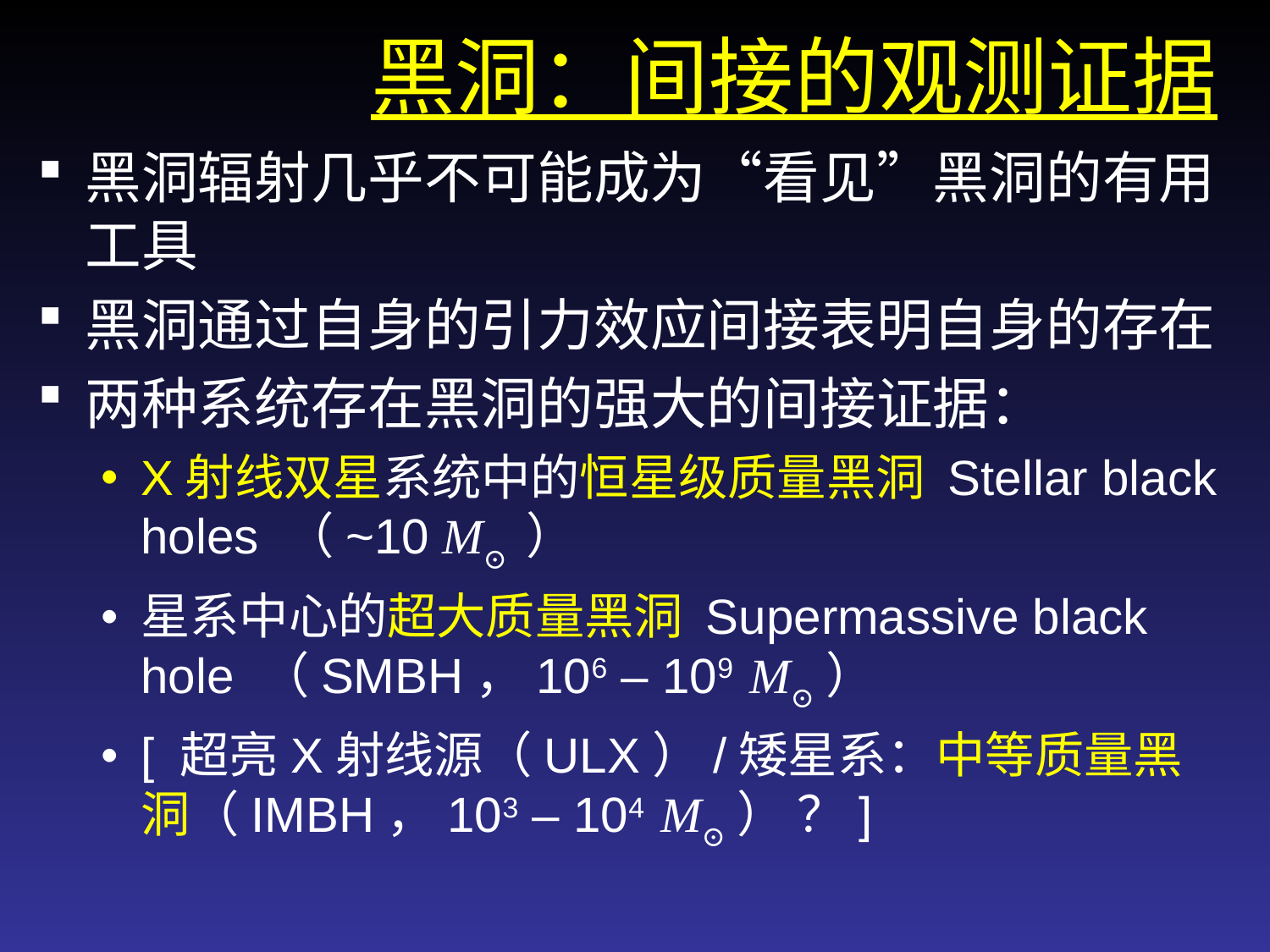

# 黑洞：间接的观测证据
黑洞辐射几乎不可能成为“看见”黑洞的有用工具
黑洞通过自身的引力效应间接表明自身的存在
两种系统存在黑洞的强大的间接证据：
X射线双星系统中的恒星级质量黑洞 Stellar black holes （~10 M⊙ ）
星系中心的超大质量黑洞 Supermassive black hole （SMBH，106 – 109  M⊙）
[ 超亮X射线源（ULX）/矮星系：中等质量黑洞（IMBH，103 – 104  M⊙） ？]